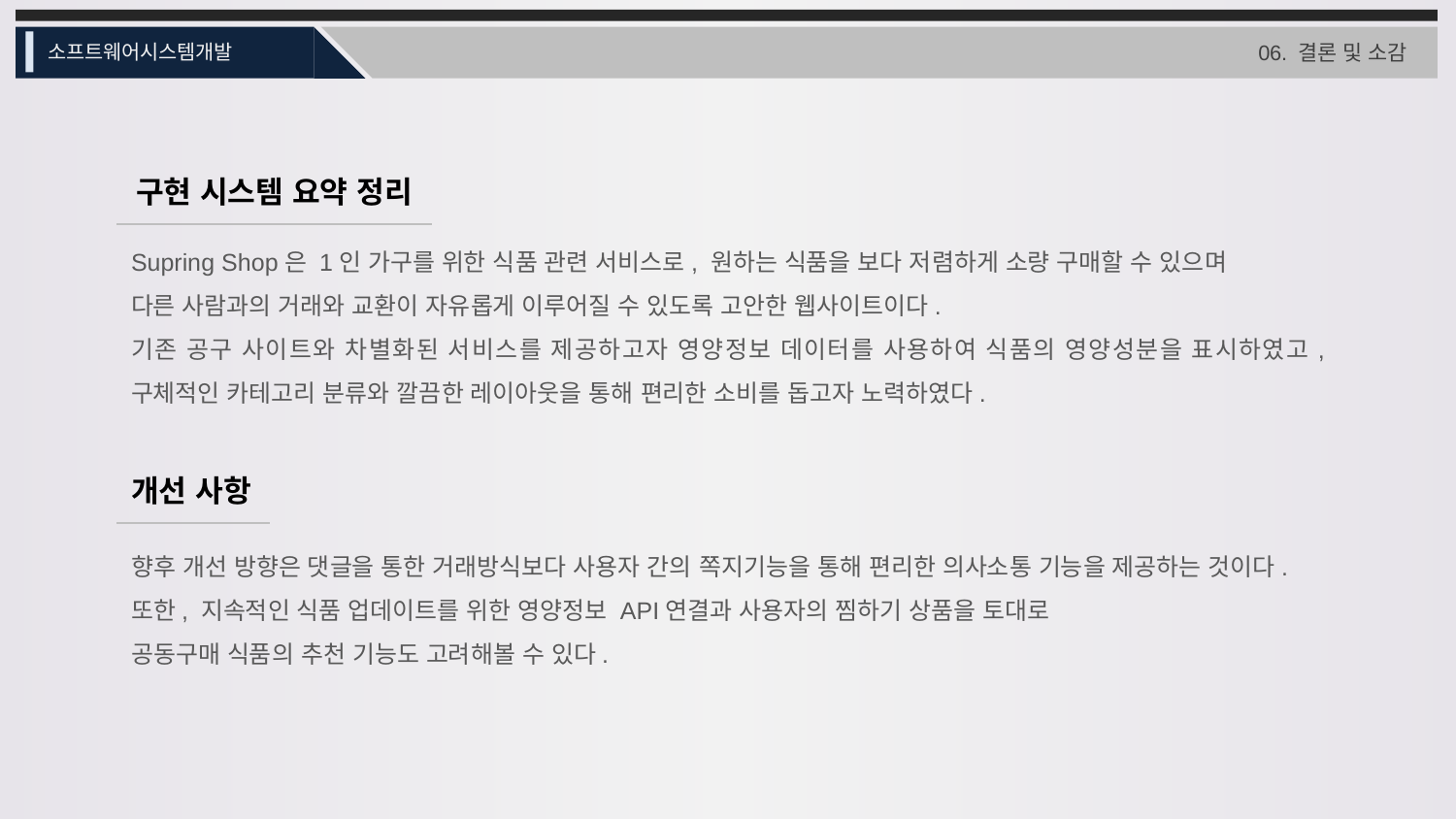

소프트웨어시스템개발
06. 결론 및 소감
구현 시스템 요약 정리
Supring Shop은 1인 가구를 위한 식품 관련 서비스로, 원하는 식품을 보다 저렴하게 소량 구매할 수 있으며
다른 사람과의 거래와 교환이 자유롭게 이루어질 수 있도록 고안한 웹사이트이다.
기존 공구 사이트와 차별화된 서비스를 제공하고자 영양정보 데이터를 사용하여 식품의 영양성분을 표시하였고, 구체적인 카테고리 분류와 깔끔한 레이아웃을 통해 편리한 소비를 돕고자 노력하였다.
개선 사항
향후 개선 방향은 댓글을 통한 거래방식보다 사용자 간의 쪽지기능을 통해 편리한 의사소통 기능을 제공하는 것이다.
또한, 지속적인 식품 업데이트를 위한 영양정보 API연결과 사용자의 찜하기 상품을 토대로
공동구매 식품의 추천 기능도 고려해볼 수 있다.